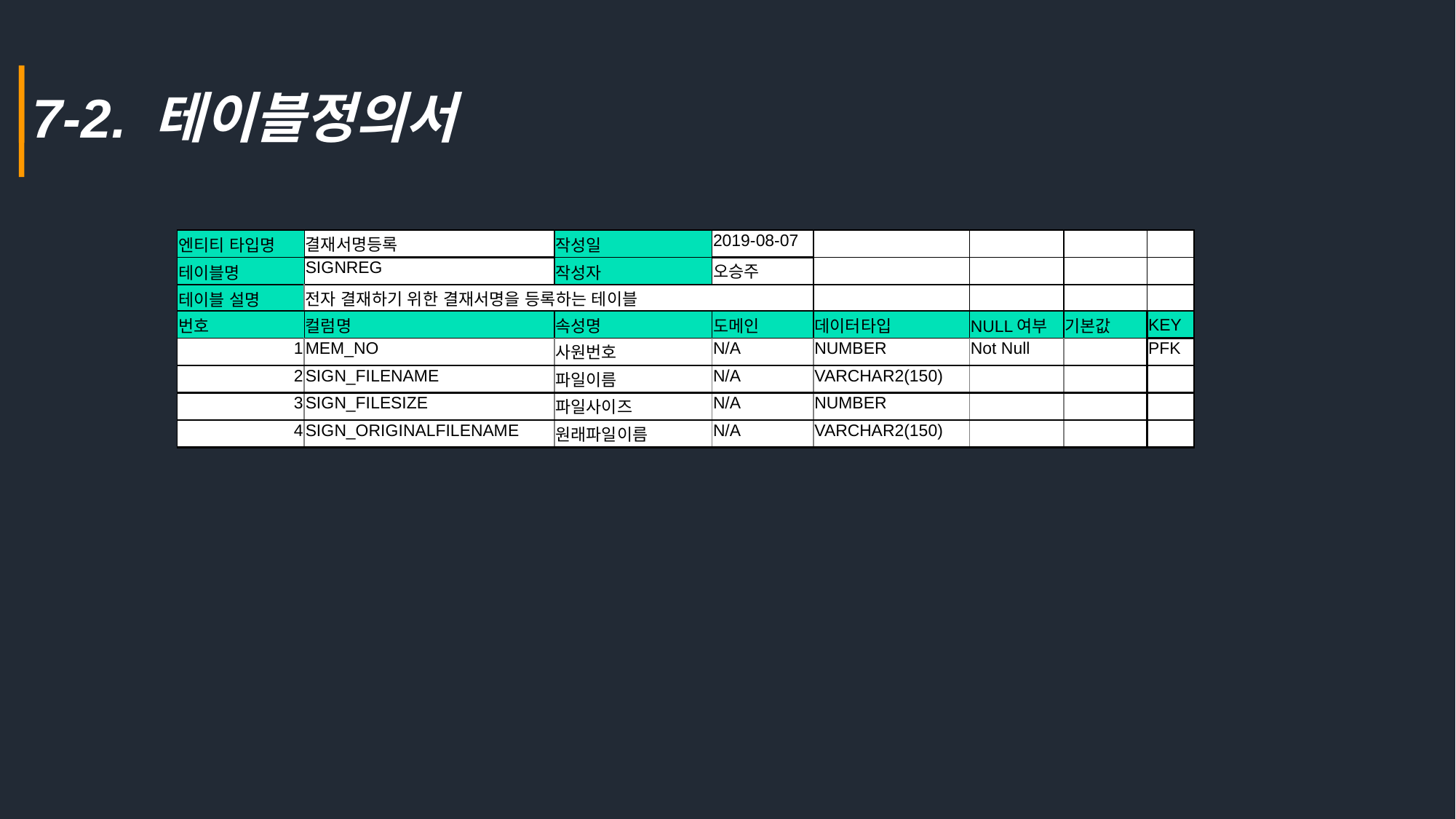

7-2. 테이블정의서

| 엔티티 타입명 | 결재서명등록 | 작성일 | 2019-08-07 |  |  |  |  |
| --- | --- | --- | --- | --- | --- | --- | --- |
| 테이블명 | SIGNREG | 작성자 | 오승주 |  |  |  |  |
| 테이블 설명 | 전자 결재하기 위한 결재서명을 등록하는 테이블 |  |  |  |  |  |  |
| 번호 | 컬럼명 | 속성명 | 도메인 | 데이터타입 | NULL여부 | 기본값 | KEY |
| 1 | MEM\_NO | 사원번호 | N/A | NUMBER | Not Null |  | PFK |
| 2 | SIGN\_FILENAME | 파일이름 | N/A | VARCHAR2(150) |  |  |  |
| 3 | SIGN\_FILESIZE | 파일사이즈 | N/A | NUMBER |  |  |  |
| 4 | SIGN\_ORIGINALFILENAME | 원래파일이름 | N/A | VARCHAR2(150) |  |  |  |